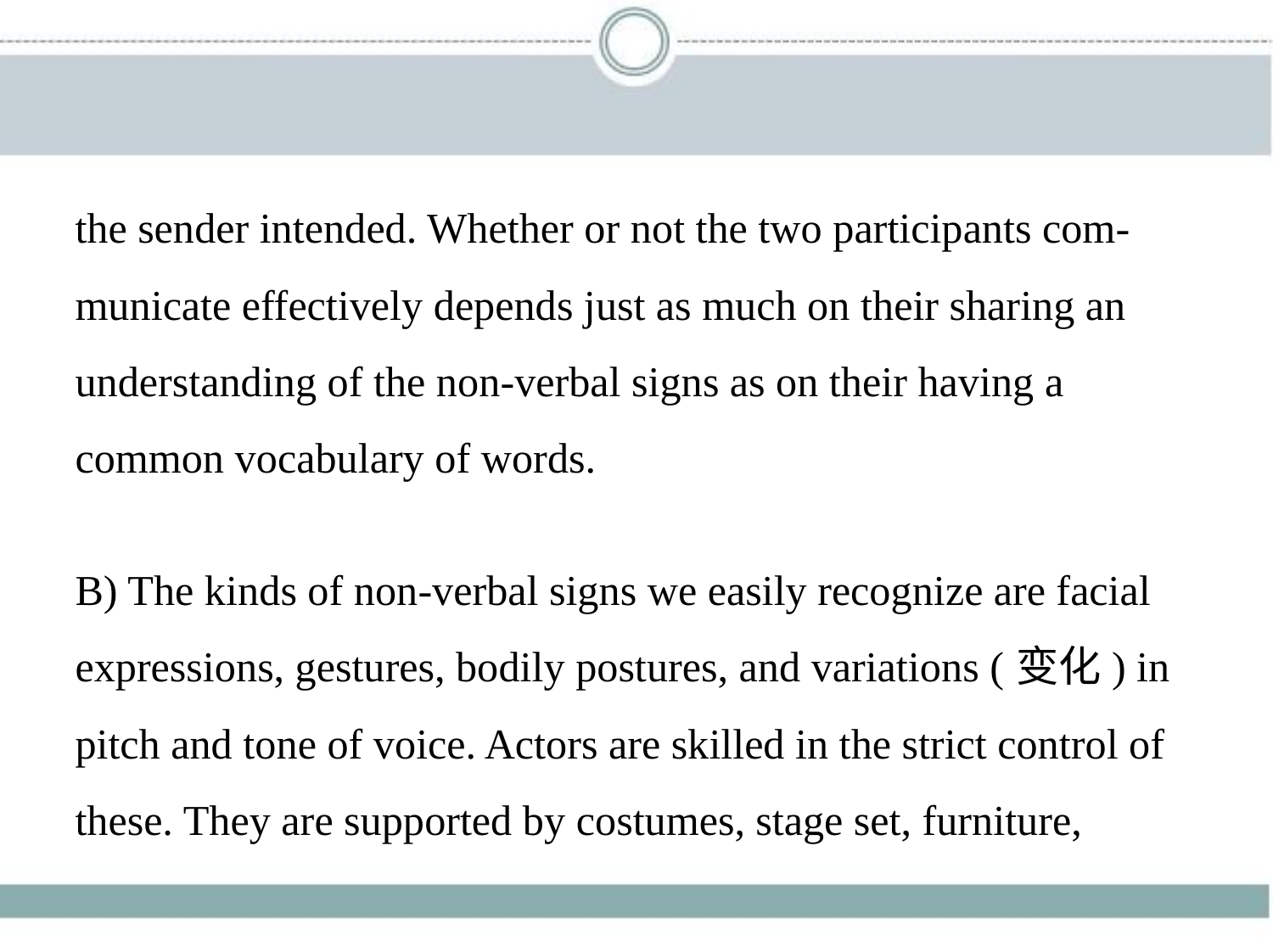

the sender intended. Whether or not the two participants com-
municate effectively depends just as much on their sharing an
understanding of the non-verbal signs as on their having a
common vocabulary of words.
B) The kinds of non-verbal signs we easily recognize are facial
expressions, gestures, bodily postures, and variations (变化) in
pitch and tone of voice. Actors are skilled in the strict control of
these. They are supported by costumes, stage set, furniture,